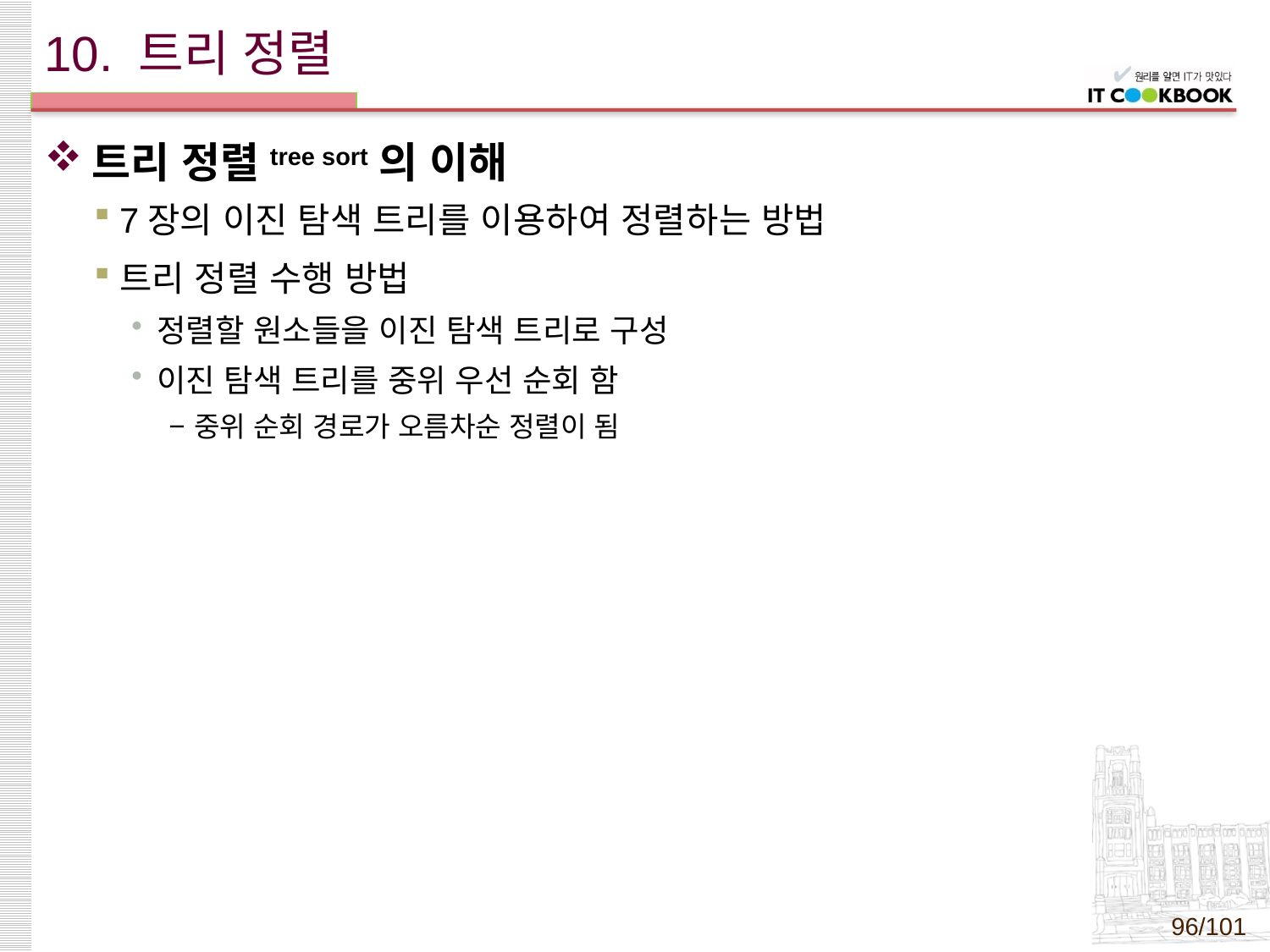

# 10. 트리 정렬
트리 정렬tree sort의 이해
7장의 이진 탐색 트리를 이용하여 정렬하는 방법
트리 정렬 수행 방법
정렬할 원소들을 이진 탐색 트리로 구성
이진 탐색 트리를 중위 우선 순회 함
중위 순회 경로가 오름차순 정렬이 됨